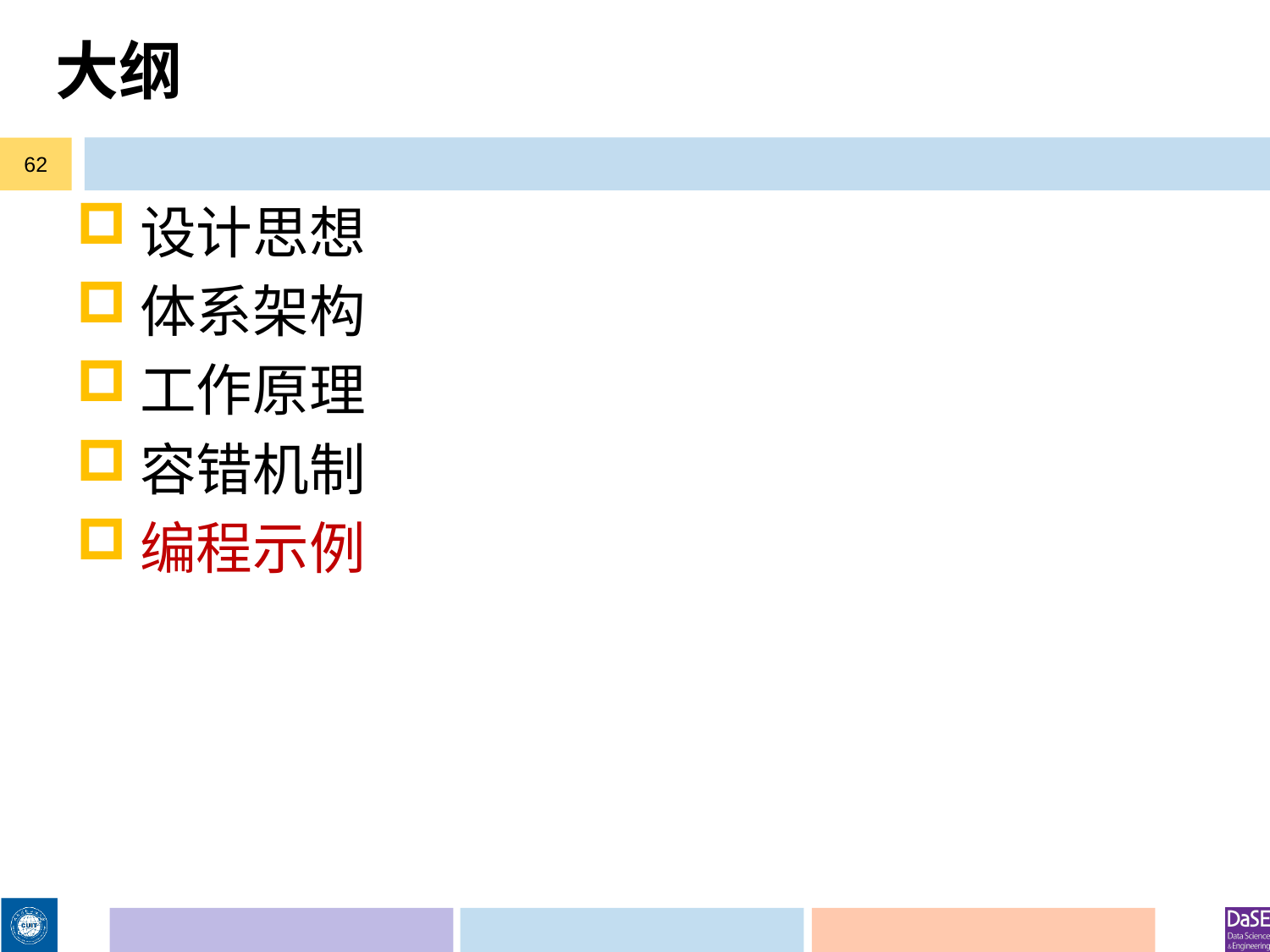

# 大纲
62
设计思想
体系架构
工作原理
容错机制
编程示例